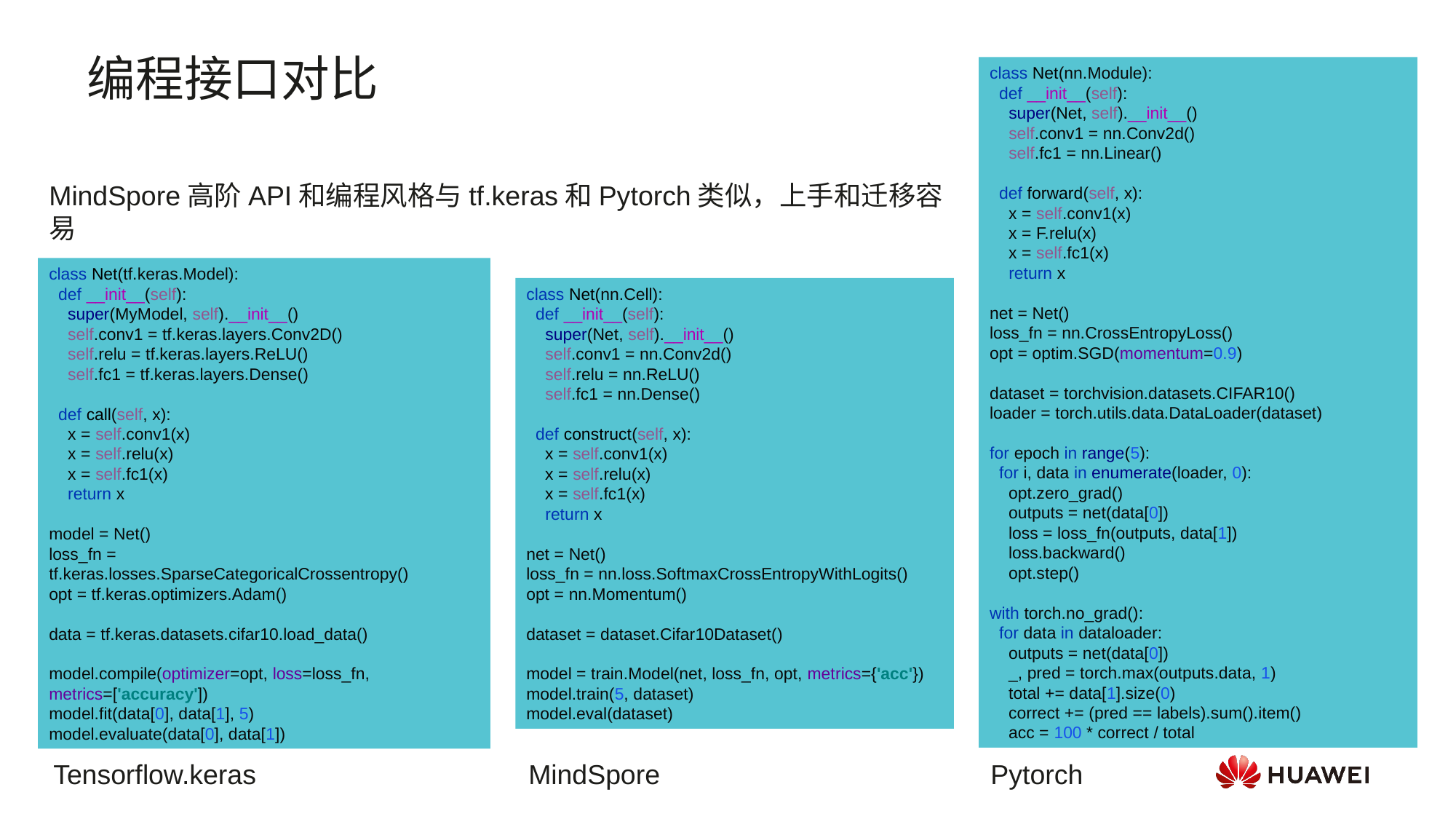

class Net(nn.Module):
  def __init__(self):
    super(Net, self).__init__()
    self.conv1 = nn.Conv2d()
    self.fc1 = nn.Linear()
  def forward(self, x):
    x = self.conv1(x)
    x = F.relu(x)
    x = self.fc1(x)
    return x
net = Net()
loss_fn = nn.CrossEntropyLoss()
opt = optim.SGD(momentum=0.9)
dataset = torchvision.datasets.CIFAR10()
loader = torch.utils.data.DataLoader(dataset)
for epoch in range(5):
  for i, data in enumerate(loader, 0):
    opt.zero_grad()
    outputs = net(data[0])
    loss = loss_fn(outputs, data[1])
    loss.backward()
    opt.step()
with torch.no_grad():
  for data in dataloader:
    outputs = net(data[0])
    _, pred = torch.max(outputs.data, 1)
    total += data[1].size(0)
    correct += (pred == labels).sum().item()
    acc = 100 * correct / total
编程接口对比

MindSpore高阶API和编程风格与tf.keras和Pytorch类似，上手和迁移容易
class Net(tf.keras.Model):
  def __init__(self):
    super(MyModel, self).__init__()
    self.conv1 = tf.keras.layers.Conv2D()
    self.relu = tf.keras.layers.ReLU()
    self.fc1 = tf.keras.layers.Dense()
  def call(self, x):
    x = self.conv1(x)
    x = self.relu(x)
    x = self.fc1(x)
    return x
model = Net()
loss_fn = tf.keras.losses.SparseCategoricalCrossentropy()
opt = tf.keras.optimizers.Adam()
data = tf.keras.datasets.cifar10.load_data()
model.compile(optimizer=opt, loss=loss_fn, metrics=['accuracy'])
model.fit(data[0], data[1], 5)
model.evaluate(data[0], data[1])
class Net(nn.Cell):
  def __init__(self):
    super(Net, self).__init__()
    self.conv1 = nn.Conv2d()
    self.relu = nn.ReLU()
    self.fc1 = nn.Dense()
  def construct(self, x):
    x = self.conv1(x)
    x = self.relu(x)
    x = self.fc1(x)
    return x
net = Net()
loss_fn = nn.loss.SoftmaxCrossEntropyWithLogits()
opt = nn.Momentum()
dataset = dataset.Cifar10Dataset()
model = train.Model(net, loss_fn, opt, metrics={'acc'})
model.train(5, dataset)
model.eval(dataset)
Tensorflow.keras
MindSpore
Pytorch